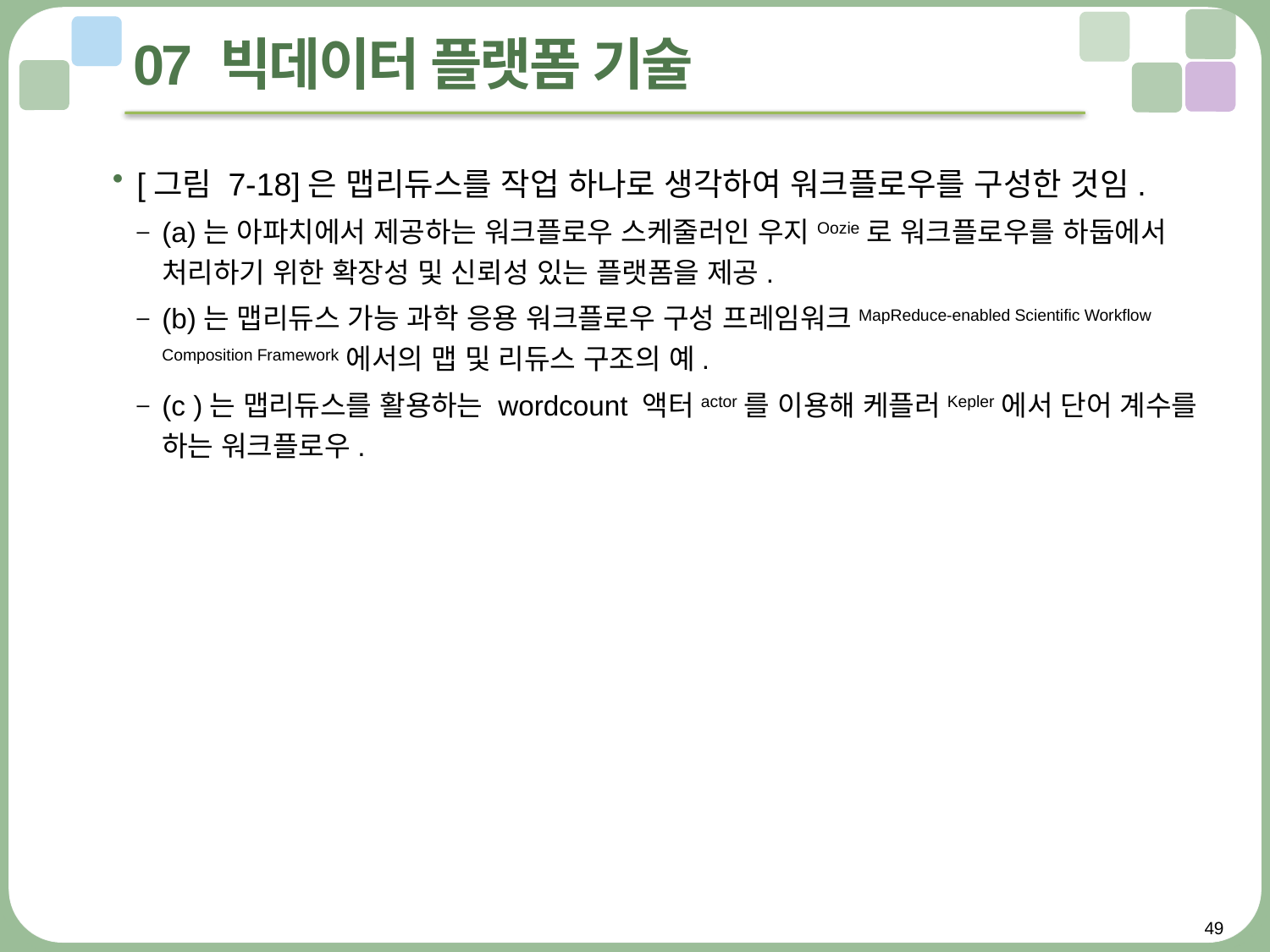

# 07 빅데이터 플랫폼 기술
[그림 7-18]은 맵리듀스를 작업 하나로 생각하여 워크플로우를 구성한 것임.
(a)는 아파치에서 제공하는 워크플로우 스케줄러인 우지Oozie로 워크플로우를 하둡에서 처리하기 위한 확장성 및 신뢰성 있는 플랫폼을 제공.
(b)는 맵리듀스 가능 과학 응용 워크플로우 구성 프레임워크MapReduce-enabled Scientific Workflow Composition Framework에서의 맵 및 리듀스 구조의 예.
(c )는 맵리듀스를 활용하는 wordcount 액터actor를 이용해 케플러Kepler에서 단어 계수를 하는 워크플로우.